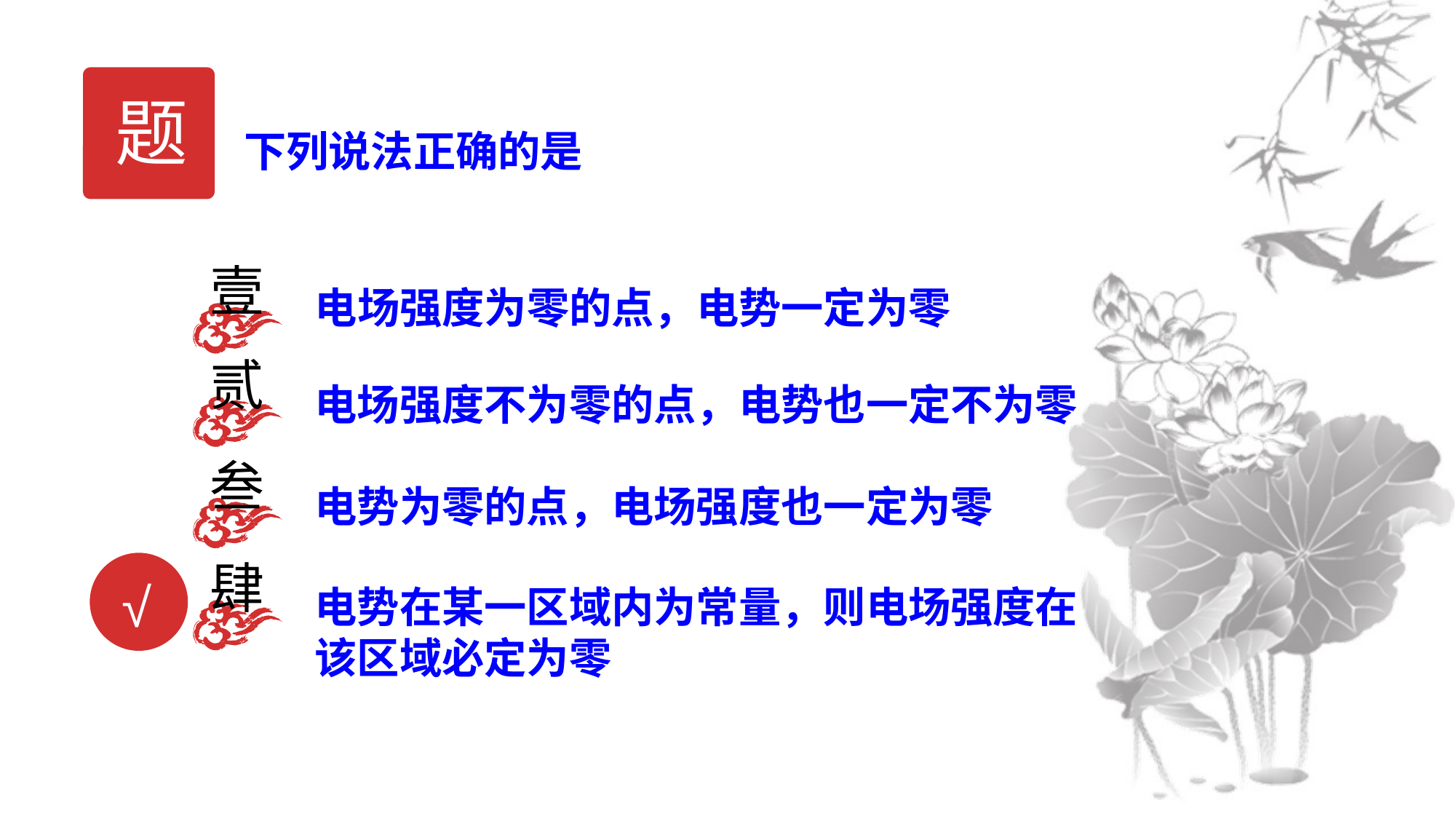

题
下列说法正确的是
壹

电场强度为零的点，电势一定为零
贰

电场强度不为零的点，电势也一定不为零
叁

电势为零的点，电场强度也一定为零
肆

电势在某一区域内为常量，则电场强度在该区域必定为零

√